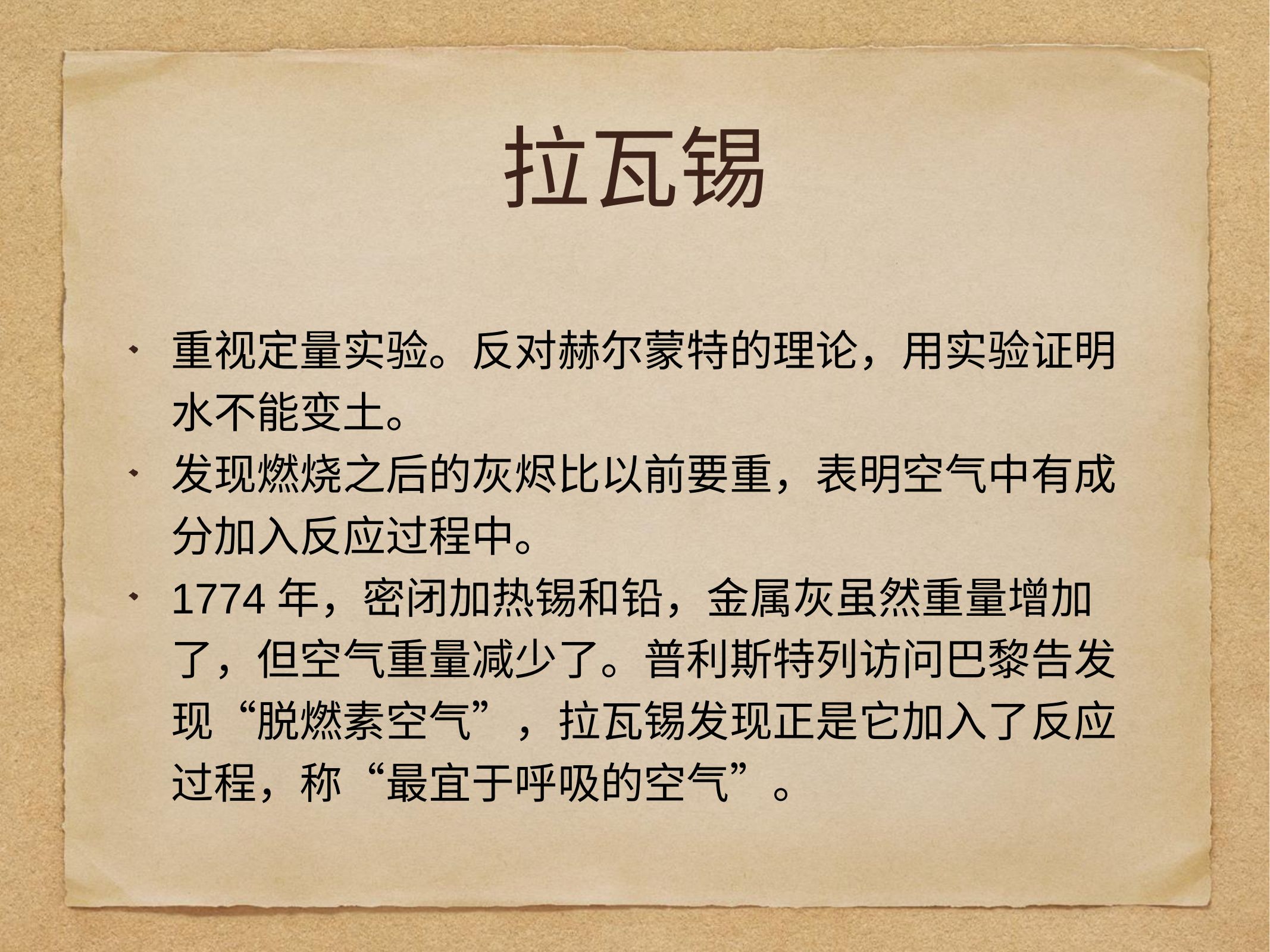

# 拉瓦锡
重视定量实验。反对赫尔蒙特的理论，用实验证明水不能变土。
发现燃烧之后的灰烬比以前要重，表明空气中有成分加入反应过程中。
1774年，密闭加热锡和铅，金属灰虽然重量增加了，但空气重量减少了。普利斯特列访问巴黎告发现“脱燃素空气”，拉瓦锡发现正是它加入了反应过程，称“最宜于呼吸的空气”。